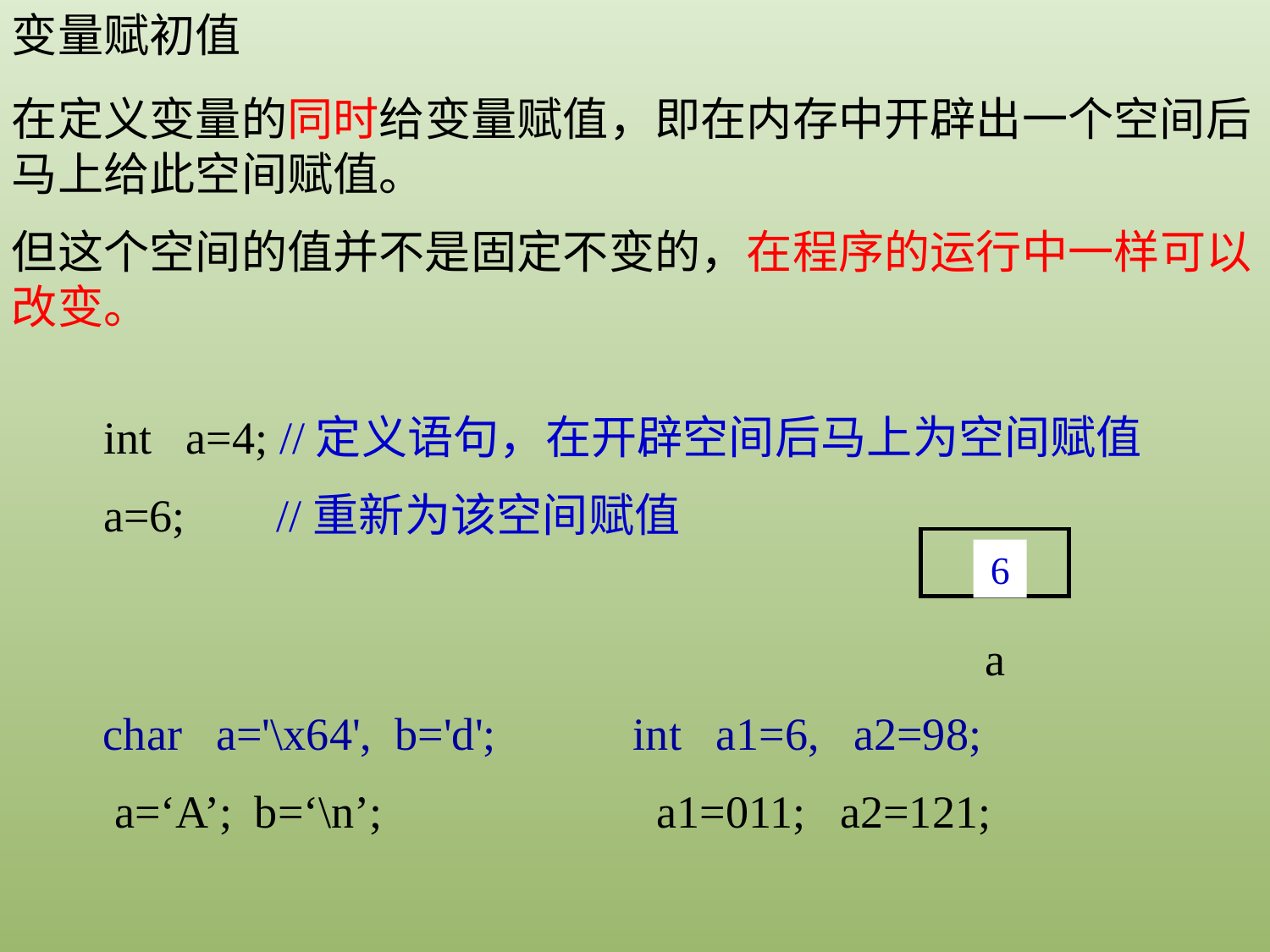

变量赋初值
在定义变量的同时给变量赋值，即在内存中开辟出一个空间后马上给此空间赋值。
但这个空间的值并不是固定不变的，在程序的运行中一样可以改变。
        int   a=4; //定义语句，在开辟空间后马上为空间赋值
        a=6;        //重新为该空间赋值

a
4
6
        char   a='\x64',  b='d';            int   a1=6,   a2=98;
         a=‘A’;  b=‘\n’;                        a1=011;   a2=121;
50